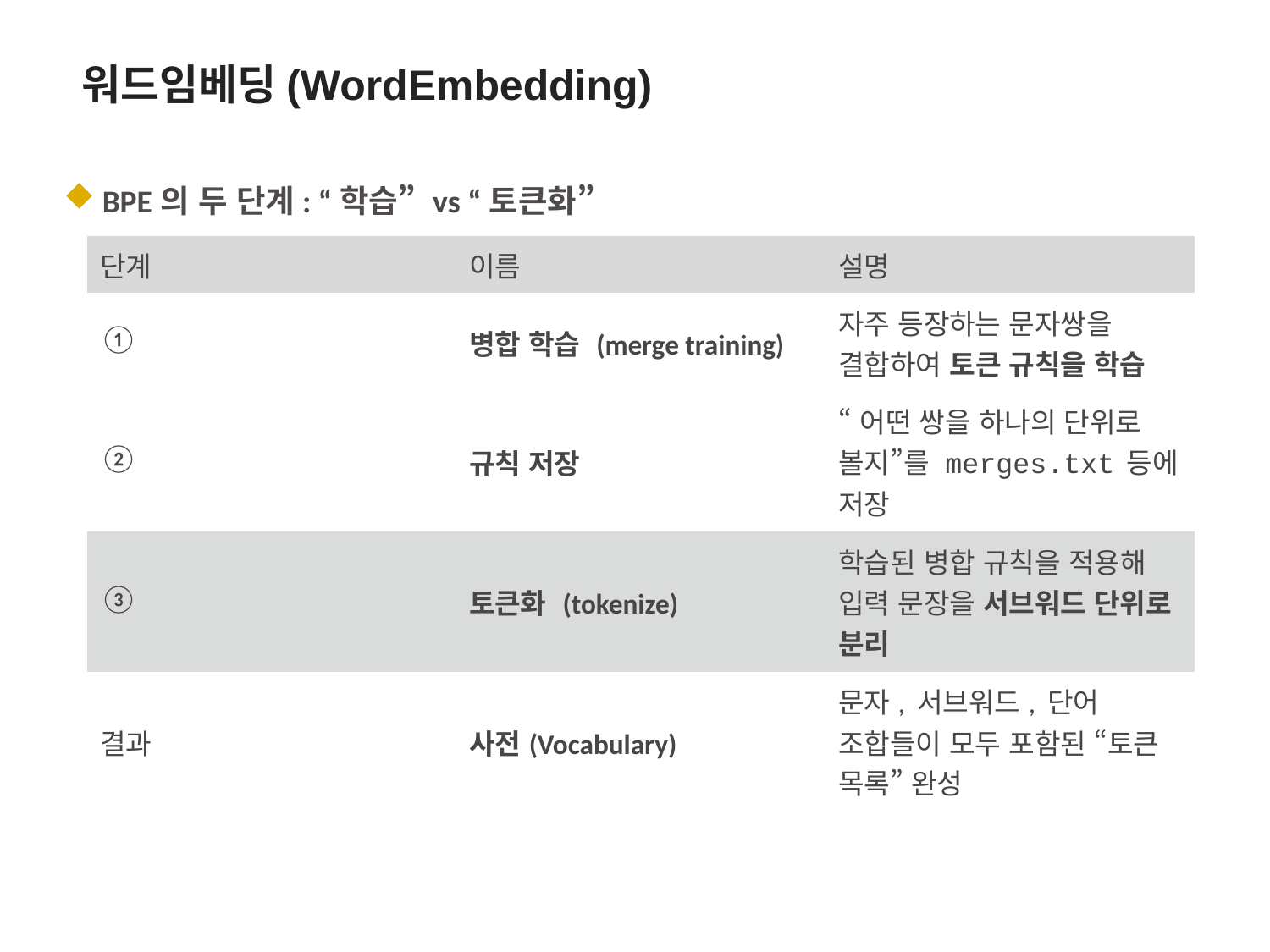

워드임베딩(WordEmbedding)
 BPE의 두 단계: “학습” vs “토큰화”

| 단계 | 이름 | 설명 |
| --- | --- | --- |
| ① | 병합 학습 (merge training) | 자주 등장하는 문자쌍을 결합하여 토큰 규칙을 학습 |
| ② | 규칙 저장 | “어떤 쌍을 하나의 단위로 볼지”를 merges.txt 등에 저장 |
| ③ | 토큰화 (tokenize) | 학습된 병합 규칙을 적용해 입력 문장을 서브워드 단위로 분리 |
| 결과 | 사전(Vocabulary) | 문자, 서브워드, 단어 조합들이 모두 포함된 “토큰 목록” 완성 |